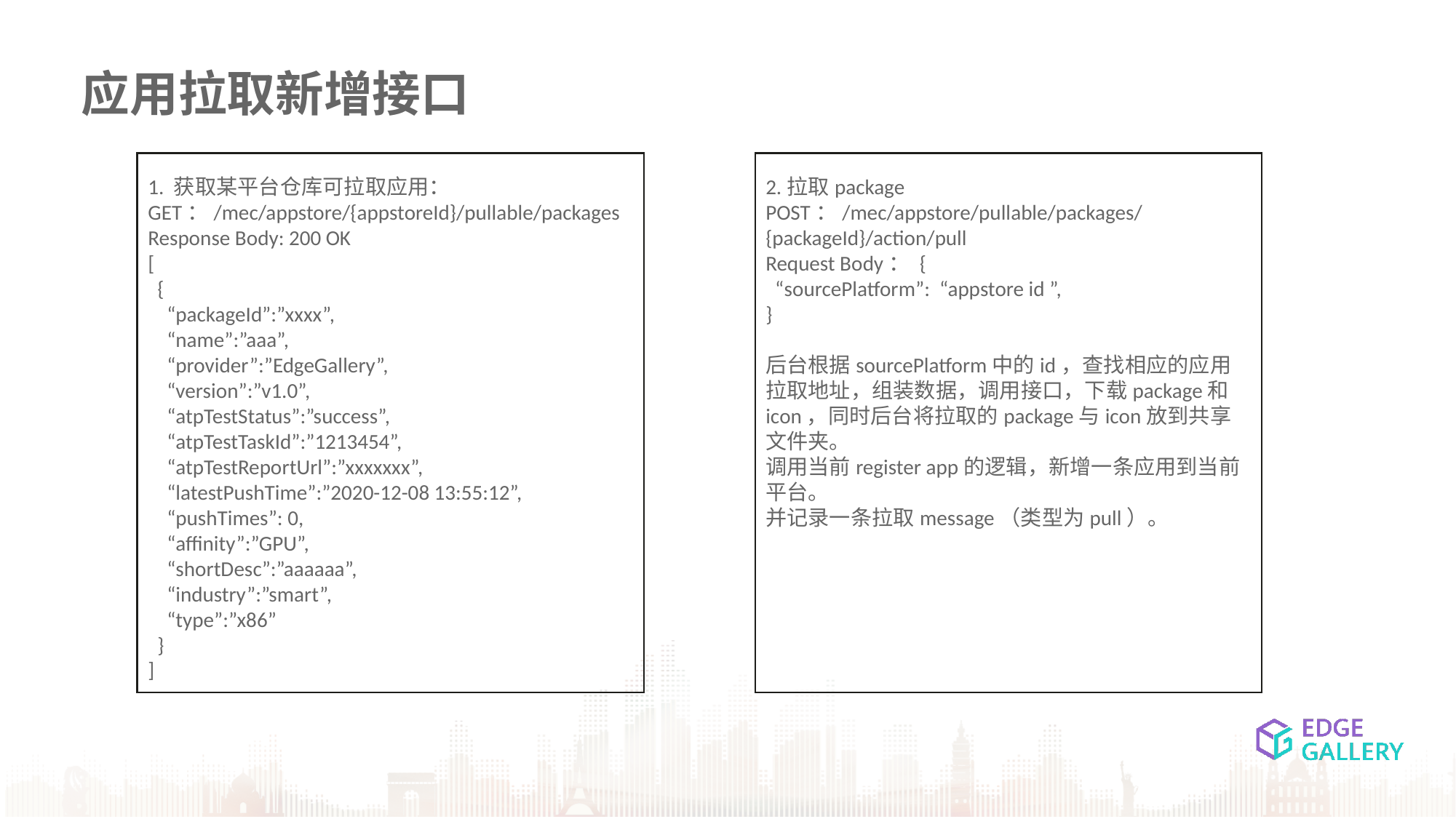

应用拉取新增接口

1. 获取某平台仓库可拉取应用：
GET：/mec/appstore/{appstoreId}/pullable/packages
Response Body: 200 OK
[
  {
    “packageId”:”xxxx”,
    “name”:”aaa”,
    “provider”:”EdgeGallery”,
    “version”:”v1.0”,
    “atpTestStatus”:”success”,
    “atpTestTaskId”:”1213454”,
    “atpTestReportUrl”:”xxxxxxx”,
    “latestPushTime”:”2020-12-08 13:55:12”,
    “pushTimes”: 0,
    “affinity”:”GPU”,
    “shortDesc”:”aaaaaa”,
    “industry”:”smart”,
    “type”:”x86”
  }
]
2.拉取package
POST：/mec/appstore/pullable/packages/{packageId}/action/pull
Request Body： {
  “sourcePlatform”:  “appstore id ”,
}

后台根据sourcePlatform中的id，查找相应的应用拉取地址，组装数据，调用接口，下载package和icon，同时后台将拉取的package与icon放到共享文件夹。
调用当前register app的逻辑，新增一条应用到当前平台。
并记录一条拉取message（类型为pull）。